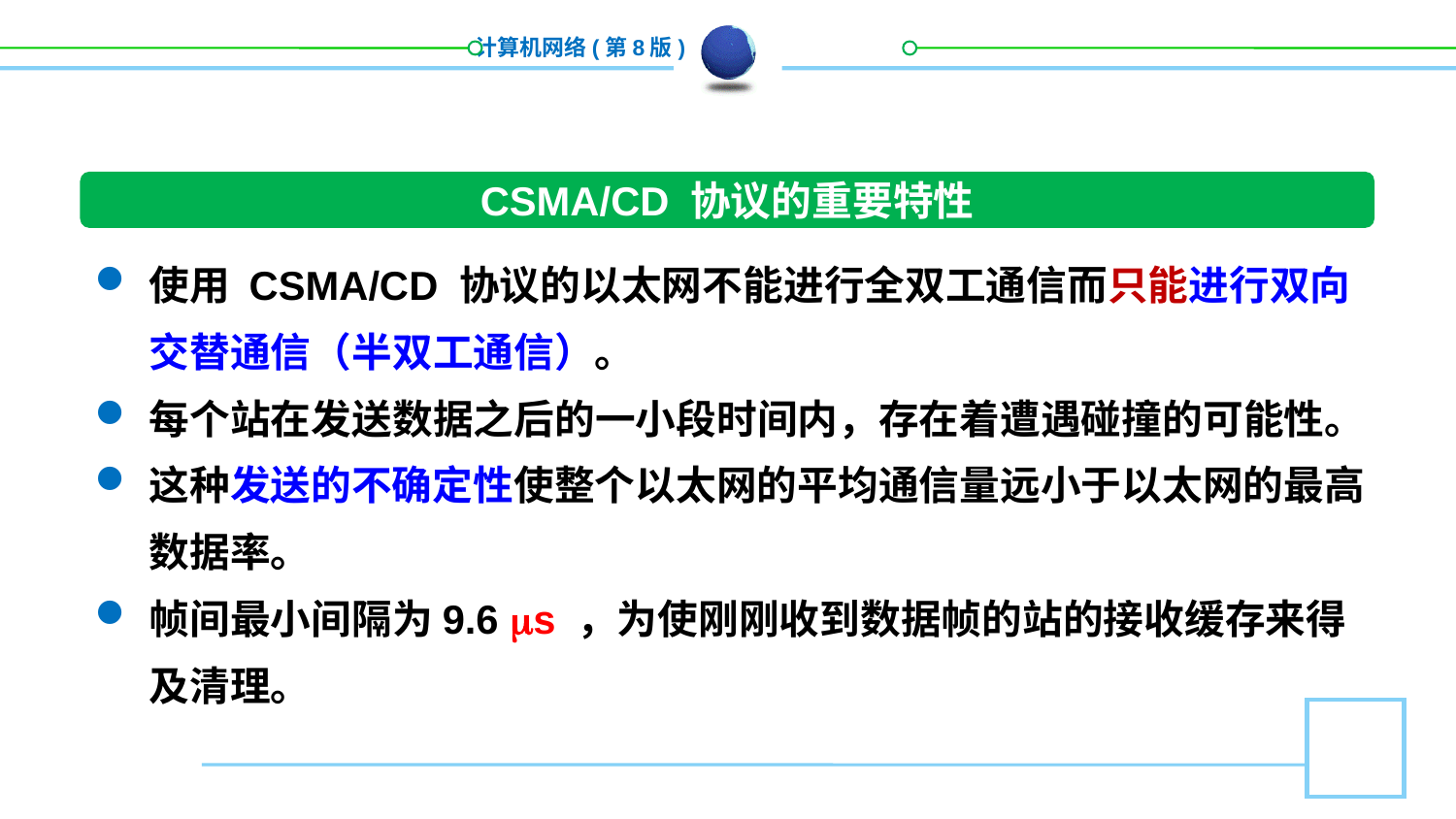

CSMA/CD 协议的重要特性

使用 CSMA/CD 协议的以太网不能进行全双工通信而只能进行双向交替通信（半双工通信）。
每个站在发送数据之后的一小段时间内，存在着遭遇碰撞的可能性。
这种发送的不确定性使整个以太网的平均通信量远小于以太网的最高数据率。
帧间最小间隔为9.6 μs ，为使刚刚收到数据帧的站的接收缓存来得及清理。